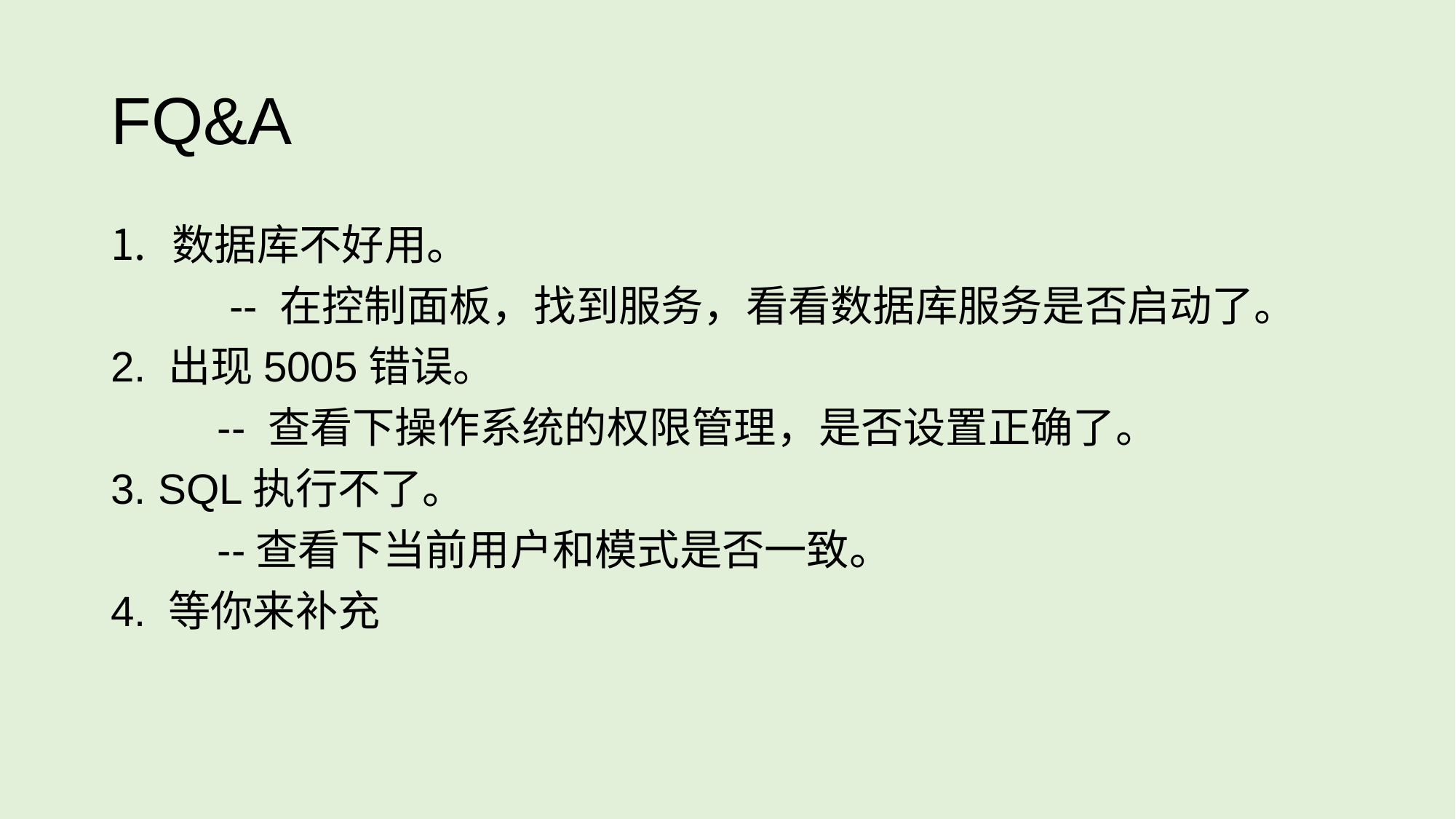

# FQ&A
数据库不好用。
          -- 在控制面板，找到服务，看看数据库服务是否启动了。
2. 出现5005错误。
         -- 查看下操作系统的权限管理，是否设置正确了。
3. SQL执行不了。
         --查看下当前用户和模式是否一致。
4. 等你来补充